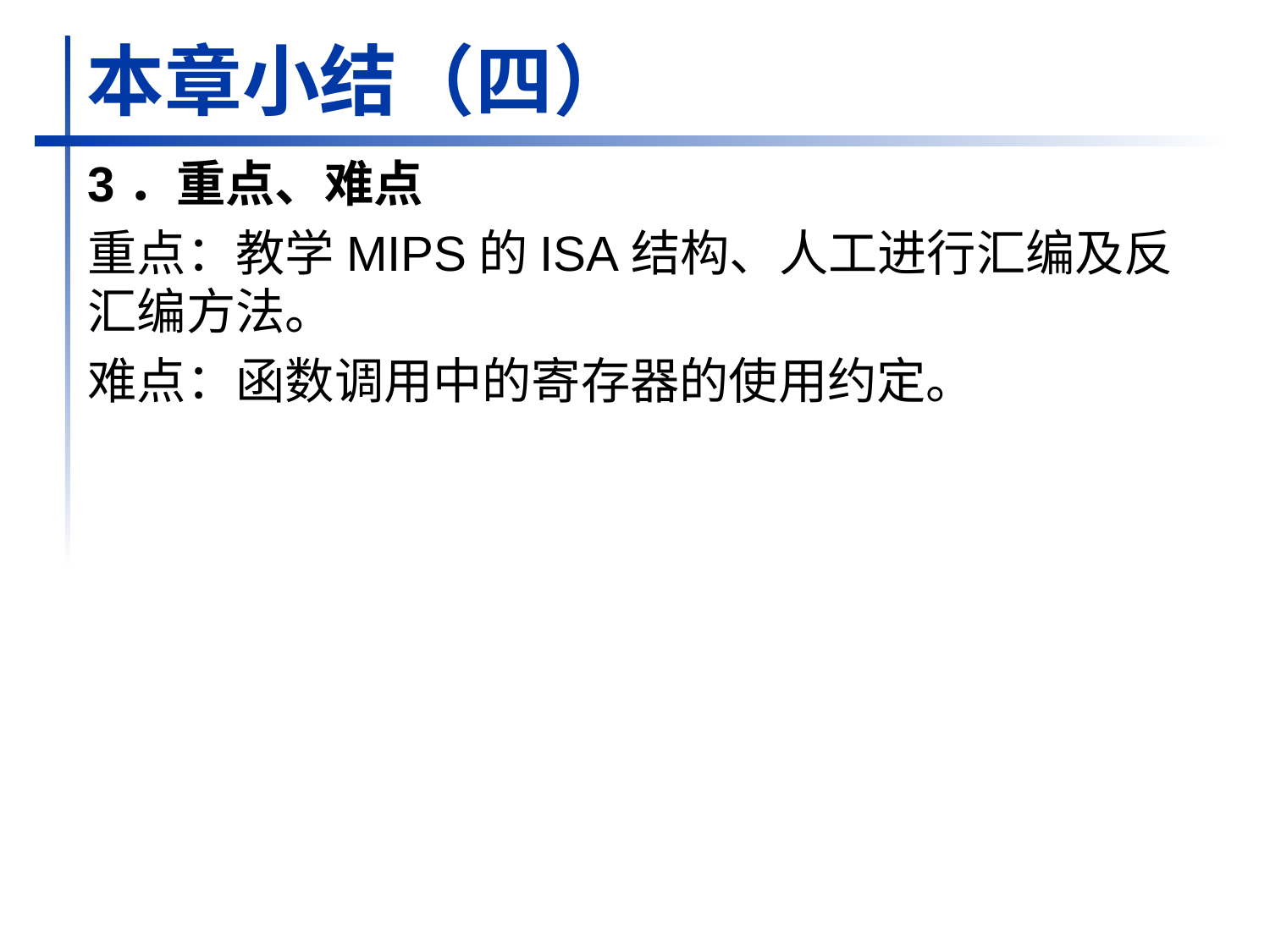

# 本章小结（四）
3．重点、难点
重点：教学MIPS的ISA结构、人工进行汇编及反汇编方法。
难点：函数调用中的寄存器的使用约定。